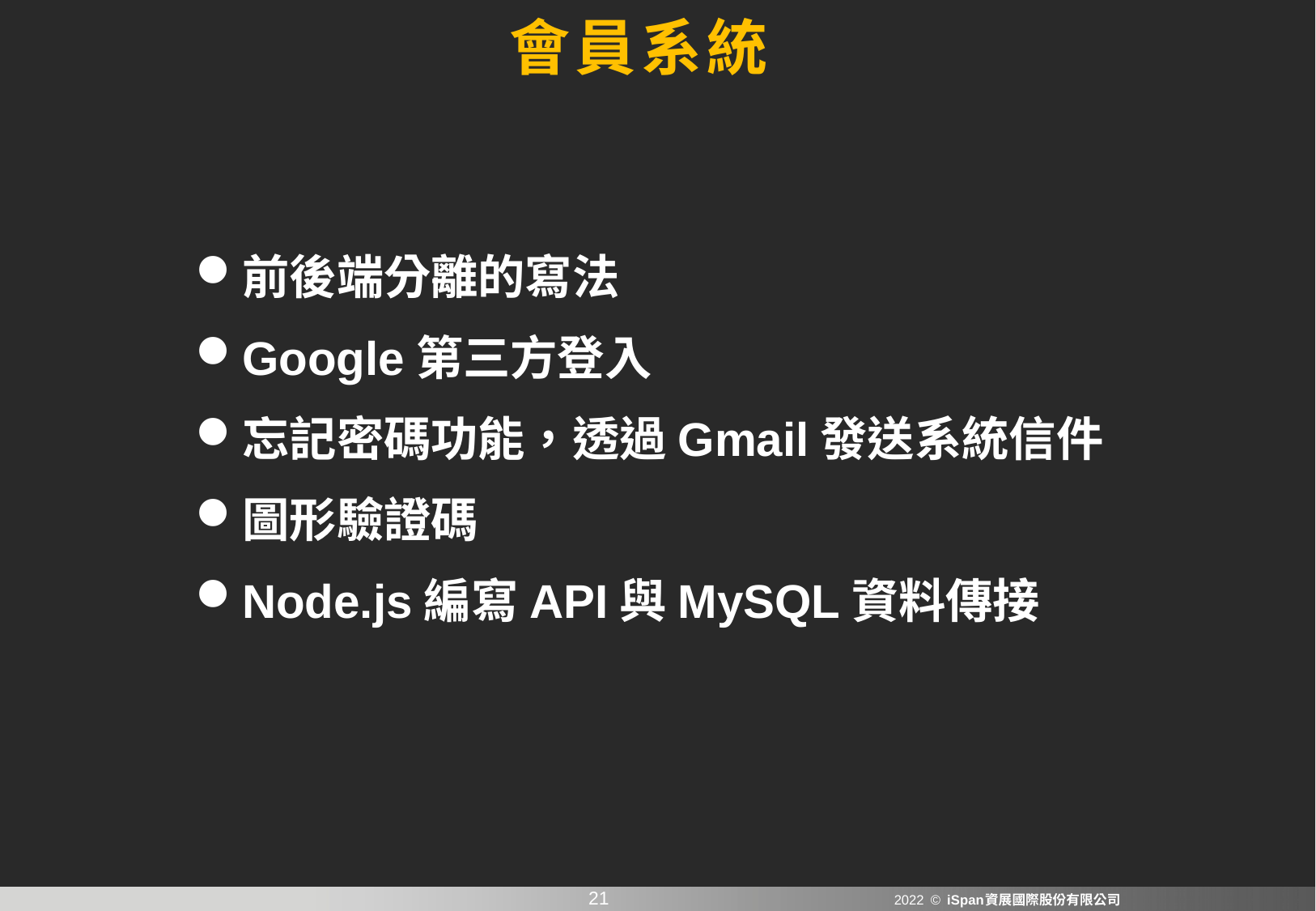

會員系統
前後端分離的寫法
Google第三方登入
忘記密碼功能，透過Gmail發送系統信件
圖形驗證碼
Node.js編寫API與MySQL資料傳接